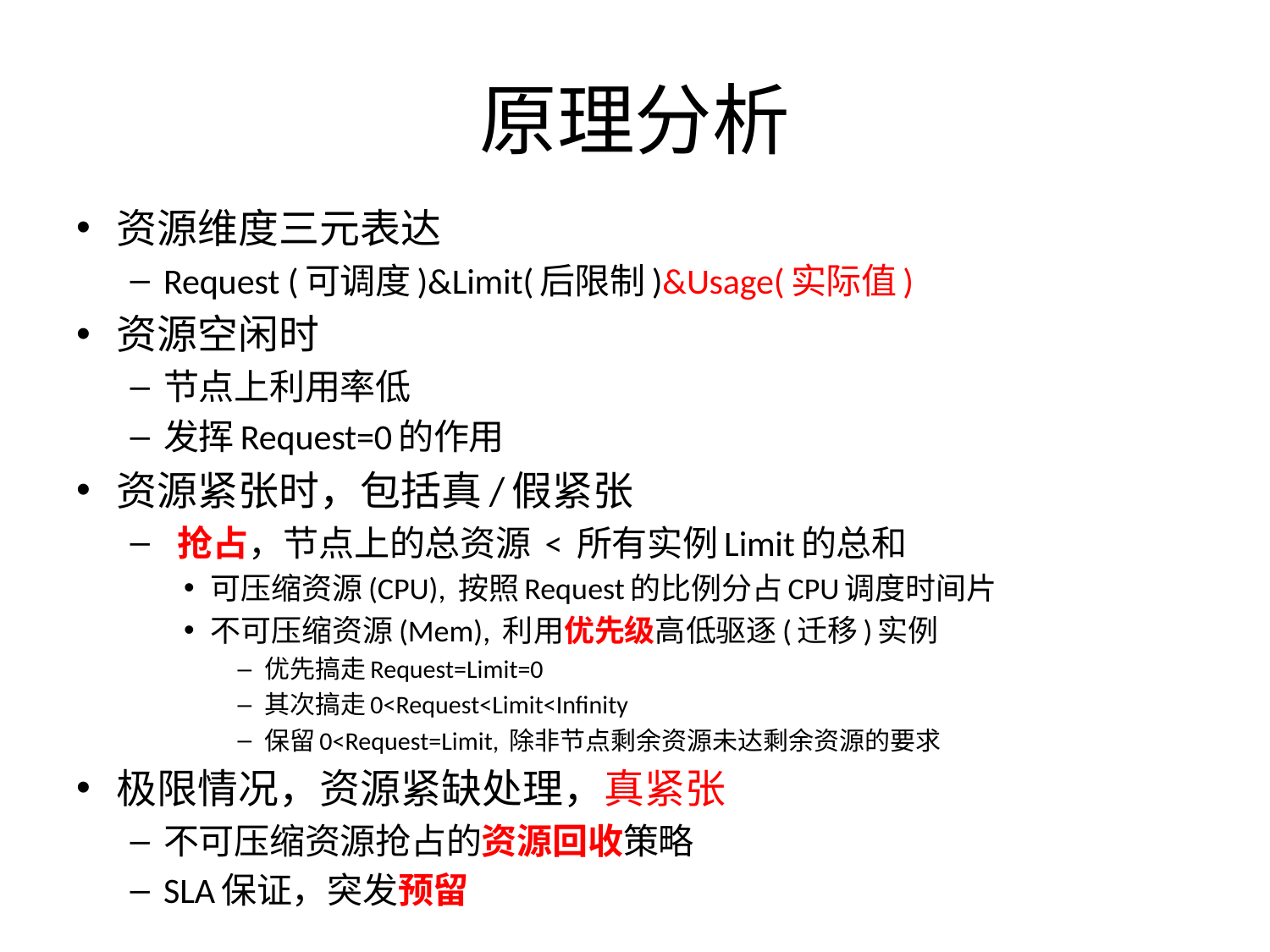

# 原理分析
资源维度三元表达
Request (可调度)&Limit(后限制)&Usage(实际值)
资源空闲时
节点上利用率低
发挥Request=0的作用
资源紧张时，包括真/假紧张
 抢占，节点上的总资源 < 所有实例Limit的总和
可压缩资源(CPU), 按照Request的比例分占CPU调度时间片
不可压缩资源(Mem), 利用优先级高低驱逐(迁移)实例
优先搞走Request=Limit=0
其次搞走0<Request<Limit<Infinity
保留0<Request=Limit, 除非节点剩余资源未达剩余资源的要求
极限情况，资源紧缺处理，真紧张
不可压缩资源抢占的资源回收策略
SLA保证，突发预留